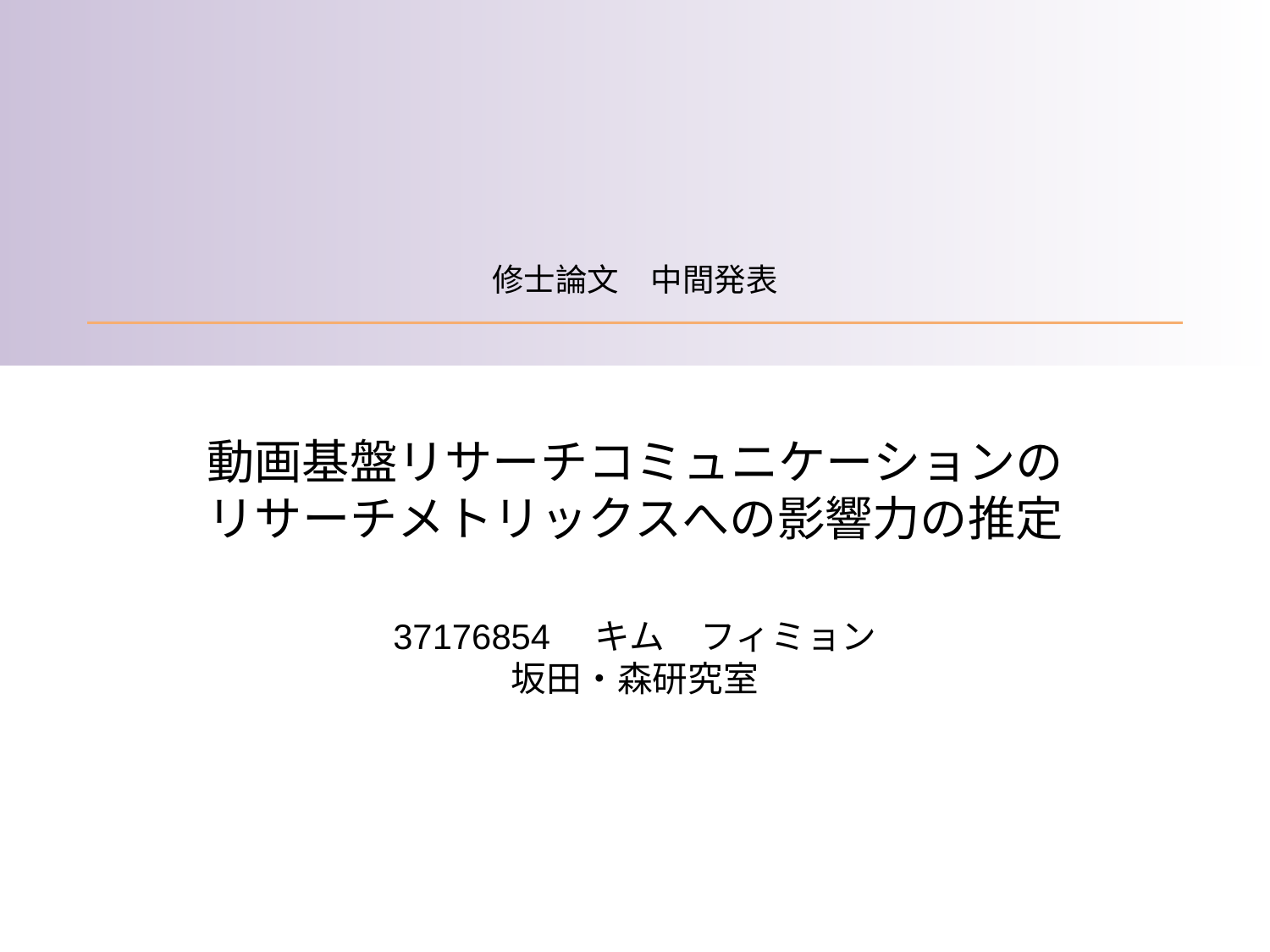

修士論文　中間発表
動画基盤リサーチコミュニケーションの
リサーチメトリックスへの影響力の推定

37176854　キム　フィミョン
坂田・森研究室